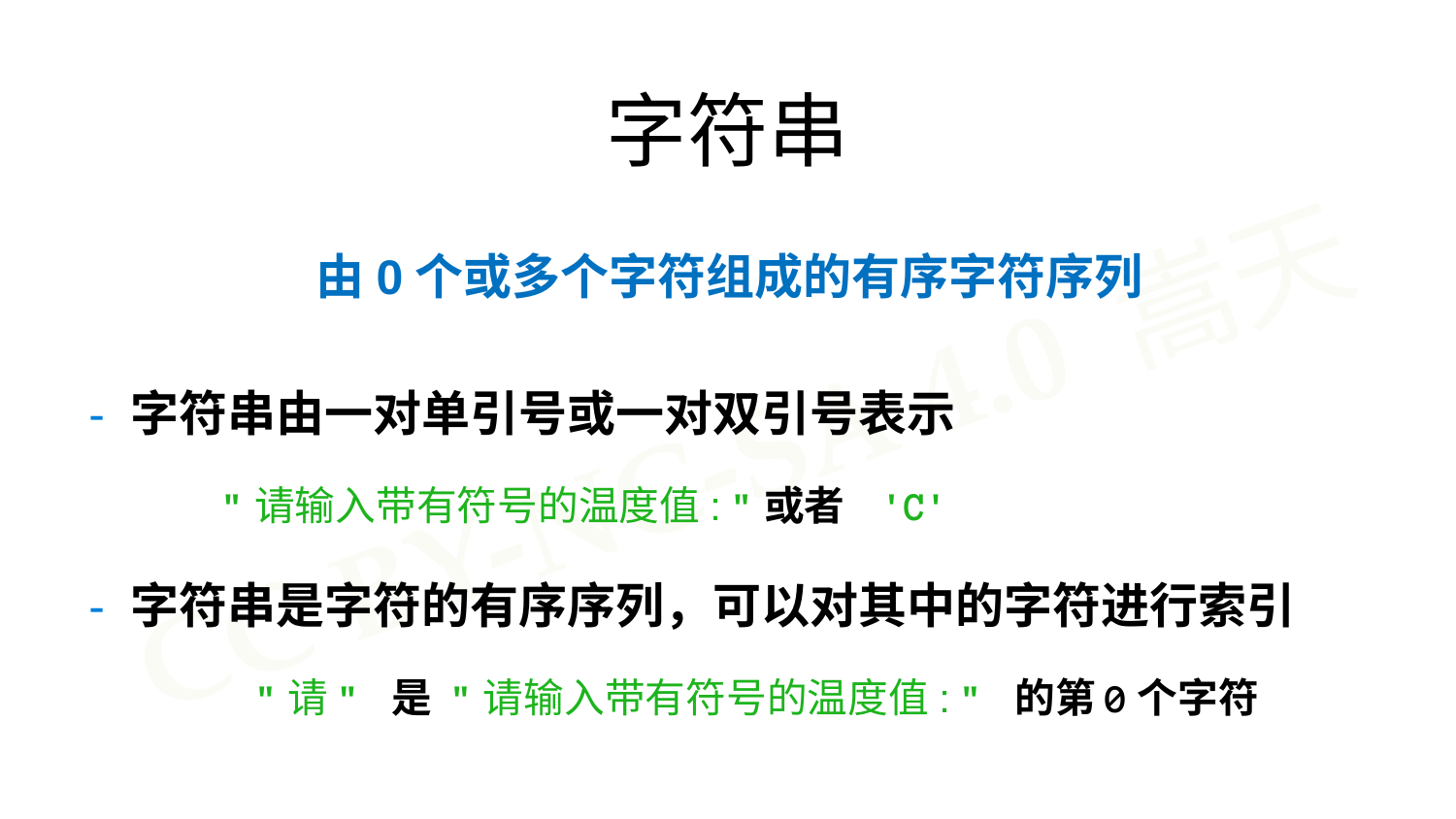

字符串
由0个或多个字符组成的有序字符序列
- 字符串由一对单引号或一对双引号表示
            "请输入带有符号的温度值: "或者   'C'
- 字符串是字符的有序序列，可以对其中的字符进行索引
 	 "请" 是 "请输入带有符号的温度值: " 的第0个字符